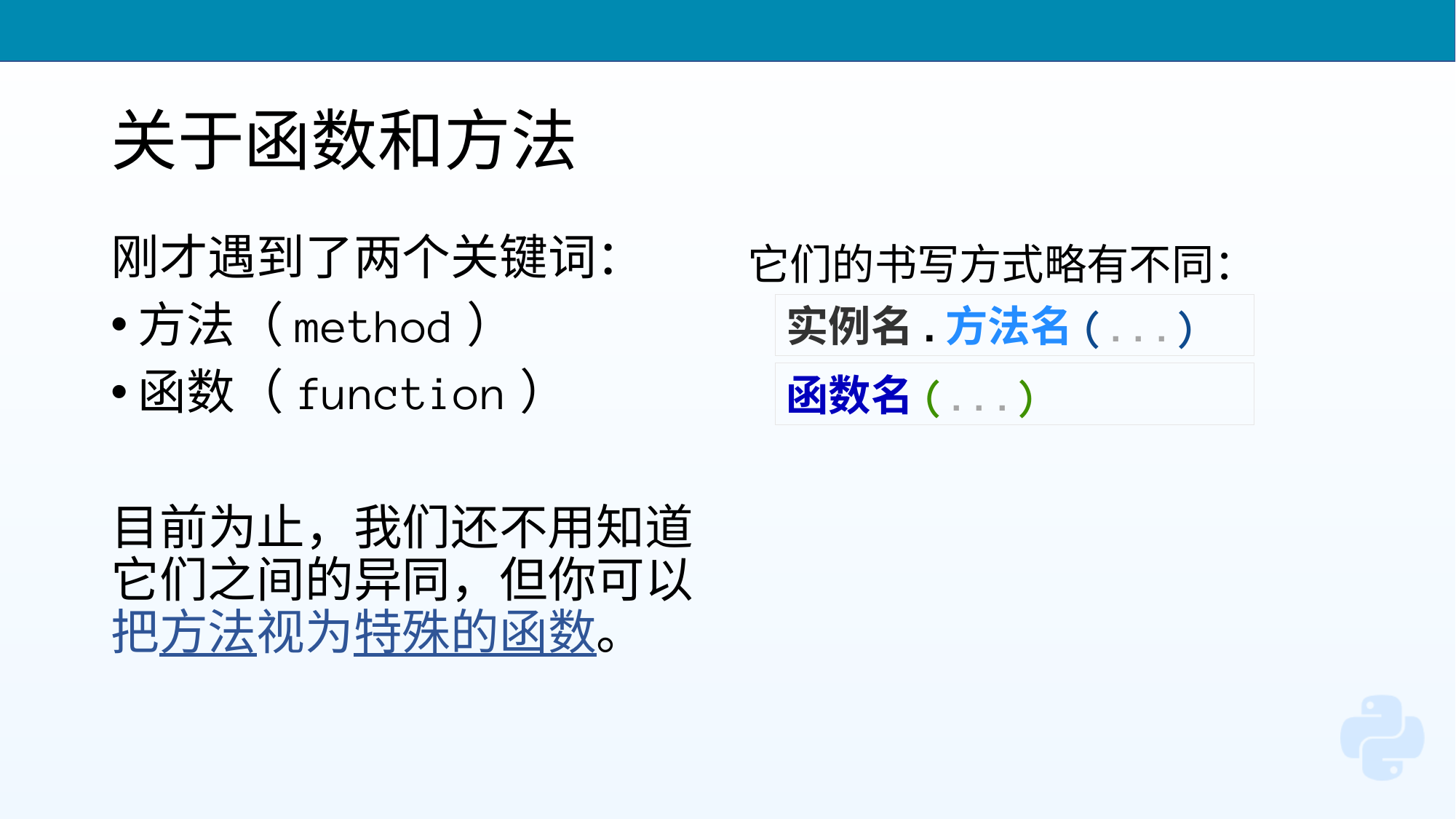

# 关于函数和方法
刚才遇到了两个关键词：
方法（method）
函数（function）

目前为止，我们还不用知道它们之间的异同，但你可以把方法视为特殊的函数。

它们的书写方式略有不同：

实例名.方法名(...)
函数名(...)